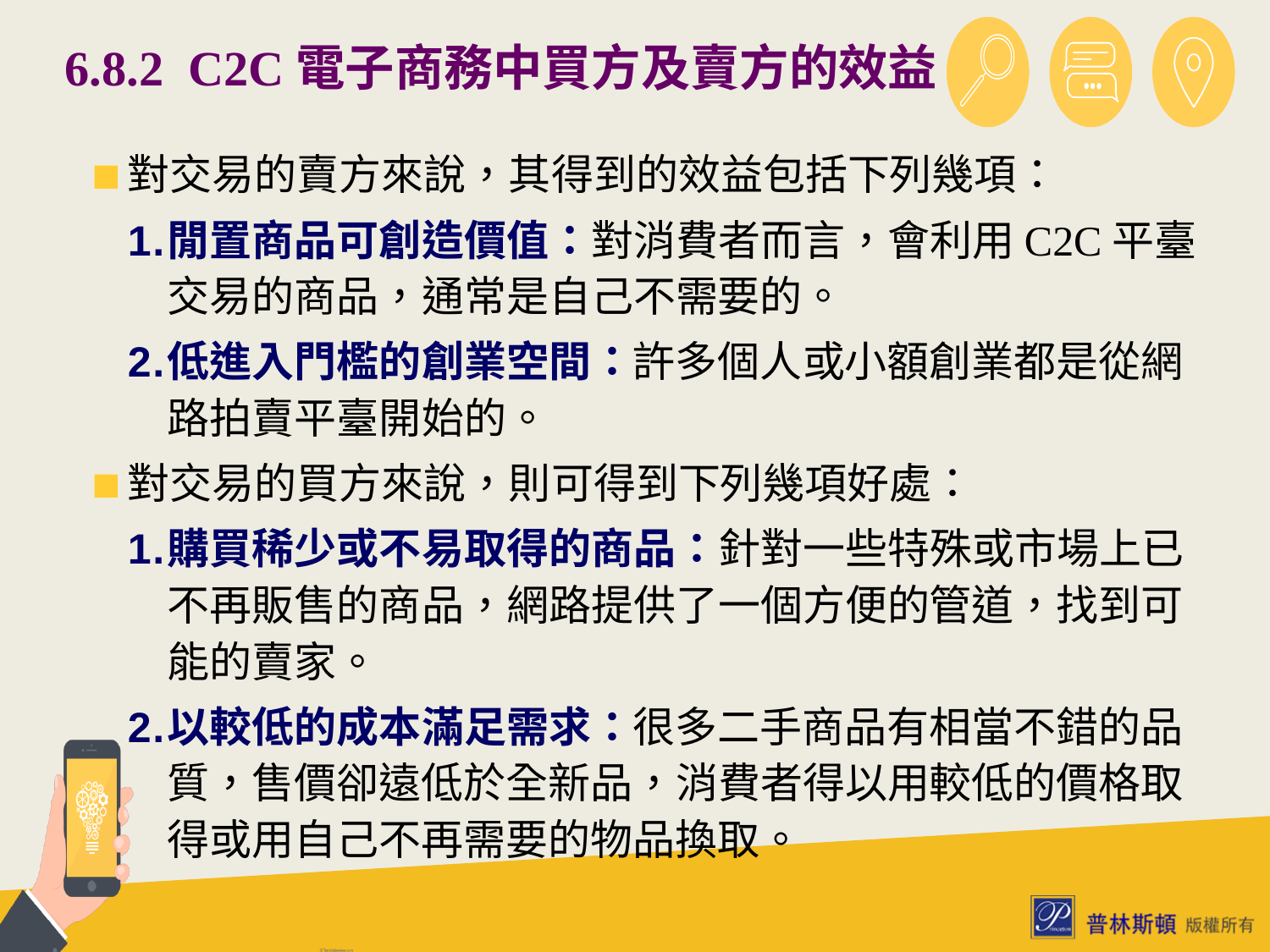

# 6.8.2  C2C電子商務中買方及賣方的效益
對交易的賣方來說，其得到的效益包括下列幾項：
閒置商品可創造價值：對消費者而言，會利用C2C平臺交易的商品，通常是自己不需要的。
低進入門檻的創業空間：許多個人或小額創業都是從網路拍賣平臺開始的。
對交易的買方來說，則可得到下列幾項好處：
購買稀少或不易取得的商品：針對一些特殊或市場上已不再販售的商品，網路提供了一個方便的管道，找到可能的賣家。
以較低的成本滿足需求：很多二手商品有相當不錯的品質，售價卻遠低於全新品，消費者得以用較低的價格取得或用自己不再需要的物品換取。